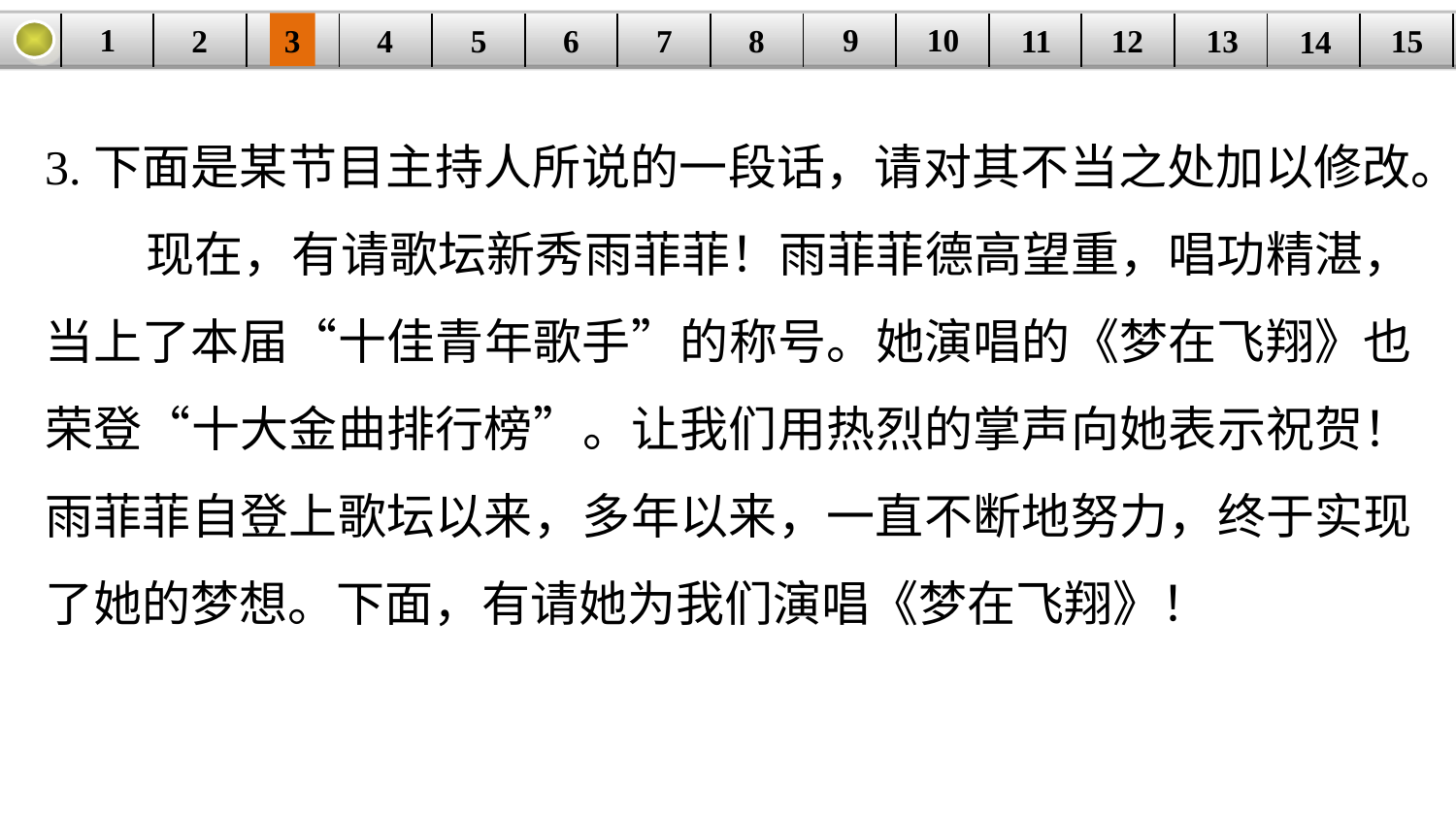

9
10
1
3
4
5
6
8
11
2
12
15
|  |  |  |  |  |  |  |  |  |  |  |  |  |  |  |
| --- | --- | --- | --- | --- | --- | --- | --- | --- | --- | --- | --- | --- | --- | --- |
7
13
14

3.下面是某节目主持人所说的一段话，请对其不当之处加以修改。
        现在，有请歌坛新秀雨菲菲！雨菲菲德高望重，唱功精湛，当上了本届“十佳青年歌手”的称号。她演唱的《梦在飞翔》也荣登“十大金曲排行榜”。让我们用热烈的掌声向她表示祝贺！雨菲菲自登上歌坛以来，多年以来，一直不断地努力，终于实现了她的梦想。下面，有请她为我们演唱《梦在飞翔》！